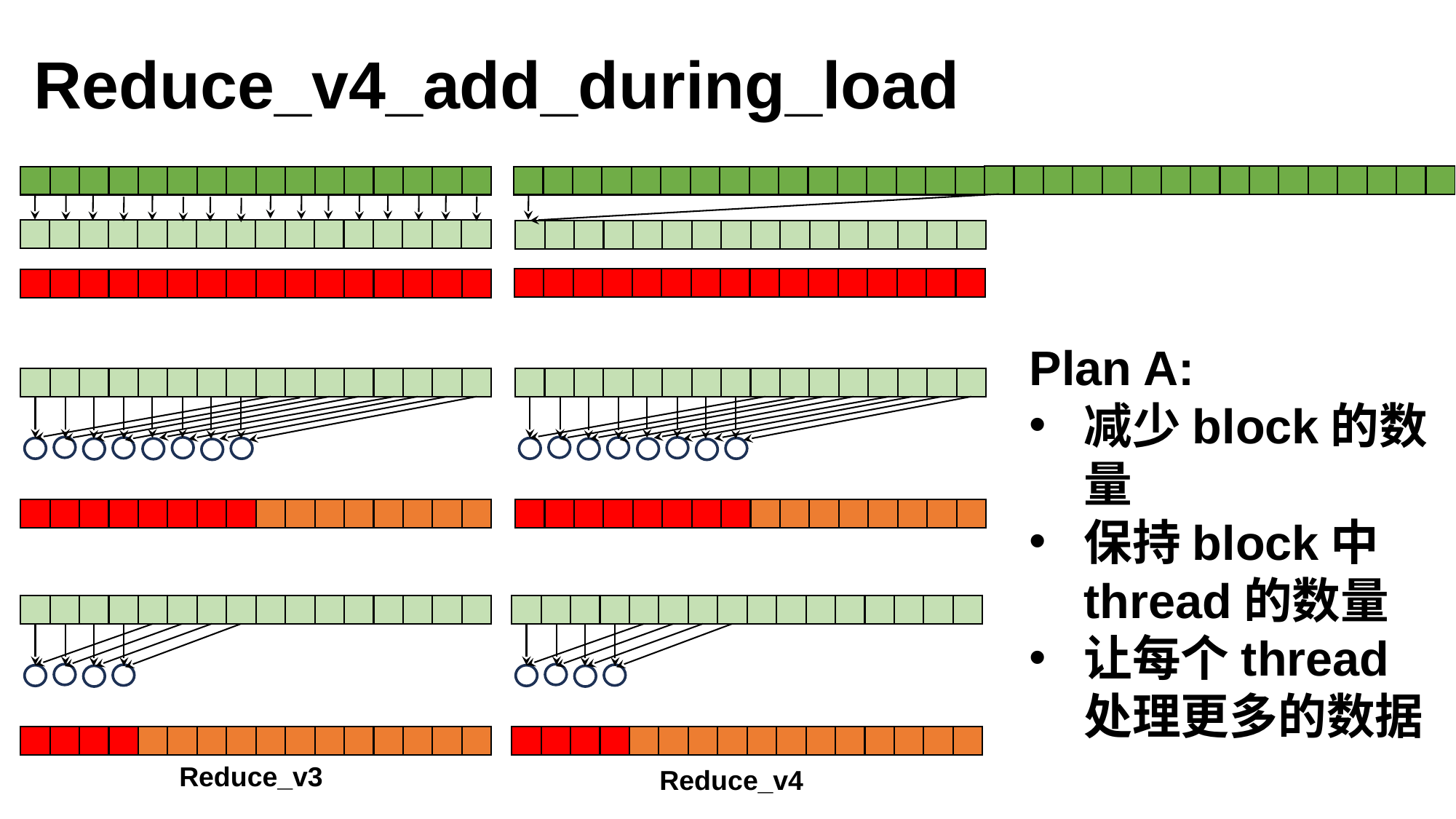

# Reduce_v4_add_during_load

Plan A:
减少block的数量
保持block中thread的数量
让每个thread处理更多的数据

Reduce_v3
Reduce_v4